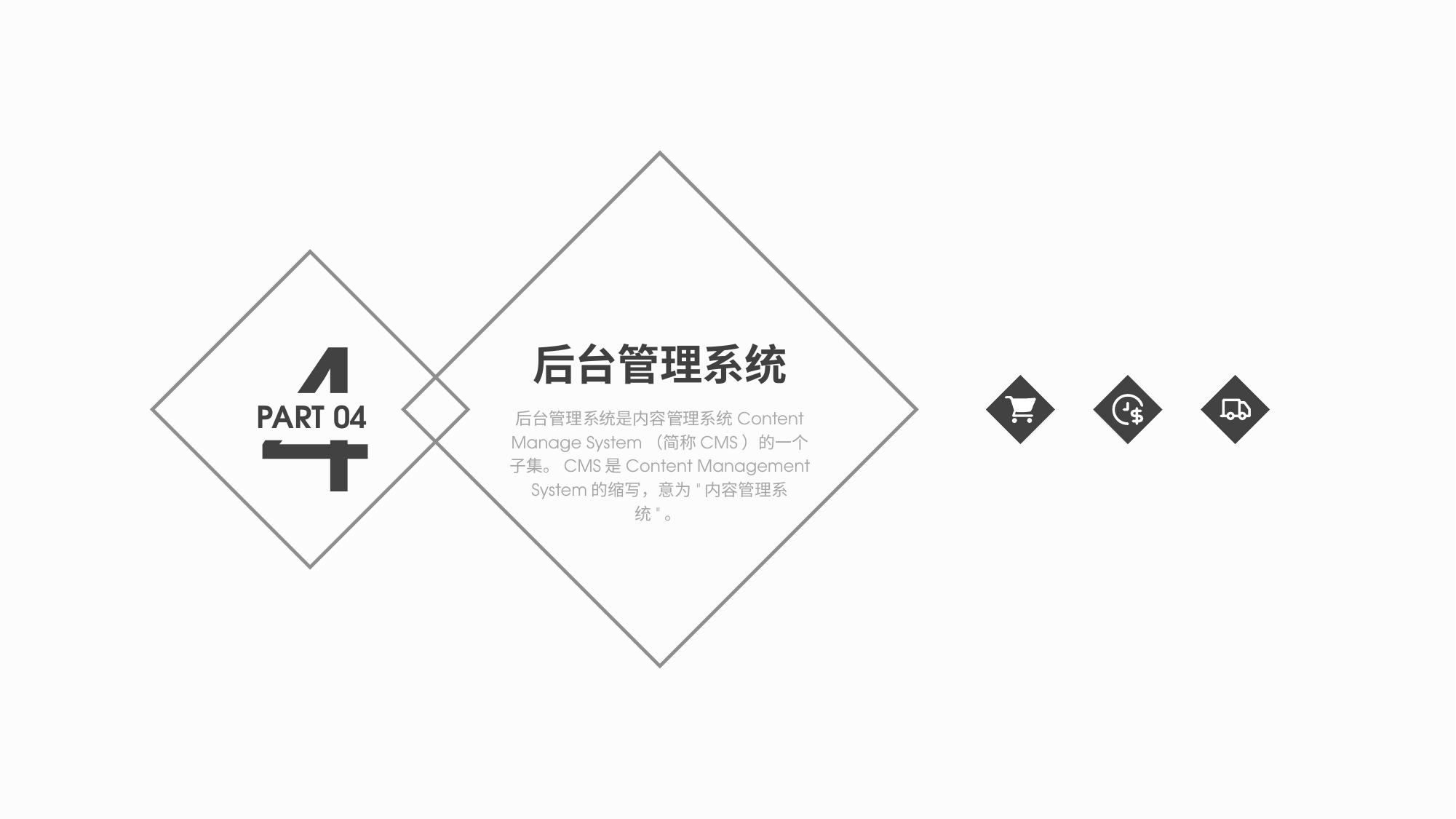

4
后台管理系统

PART 04

后台管理系统是内容管理系统Content Manage System（简称CMS）的一个子集。CMS是Content Management System的缩写，意为"内容管理系统"。